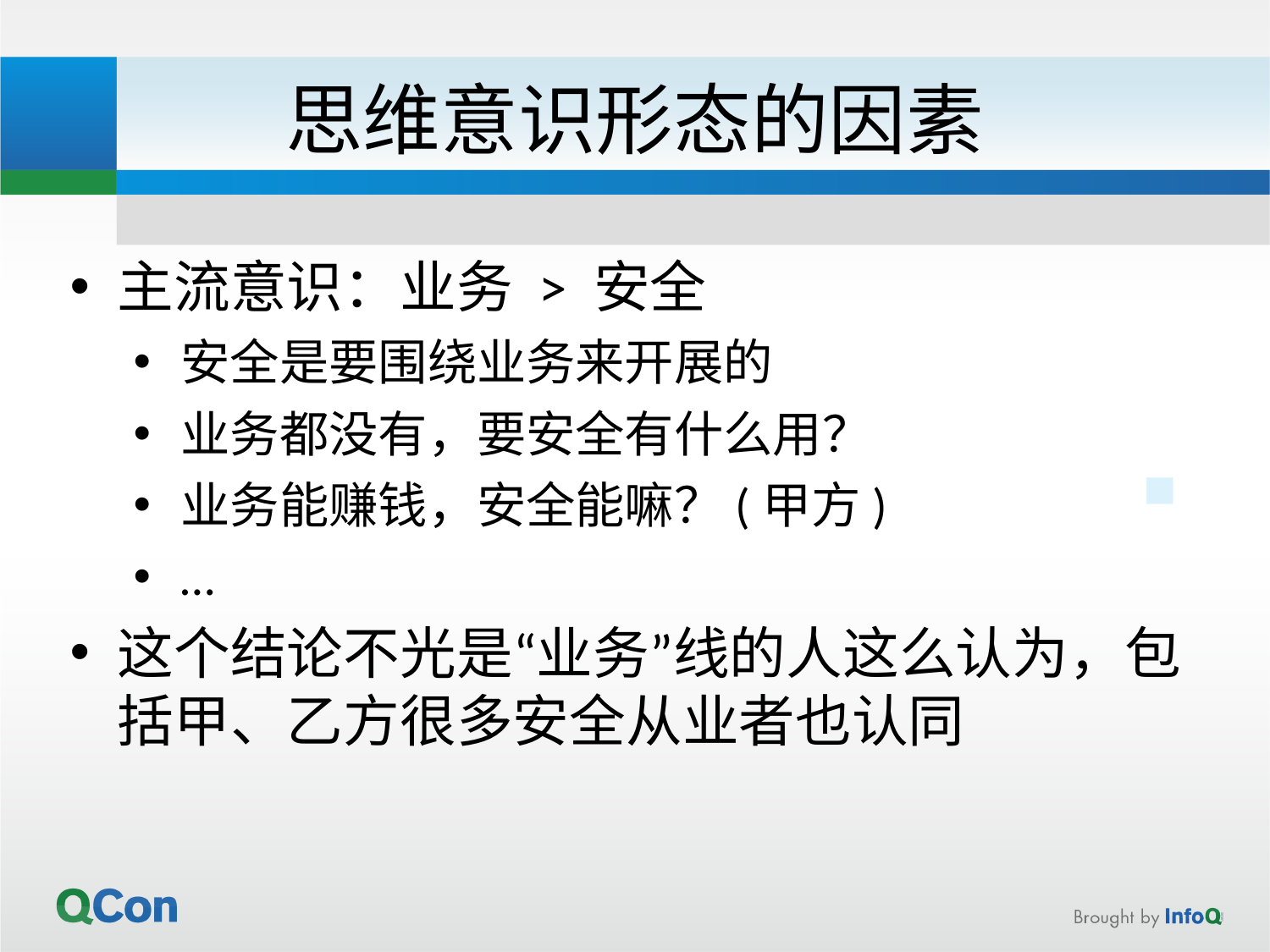

# 思维意识形态的因素
主流意识：业务 > 安全
安全是要围绕业务来开展的
业务都没有，要安全有什么用？
业务能赚钱，安全能嘛？(甲方)
…
这个结论不光是“业务”线的人这么认为，包括甲、乙方很多安全从业者也认同
11